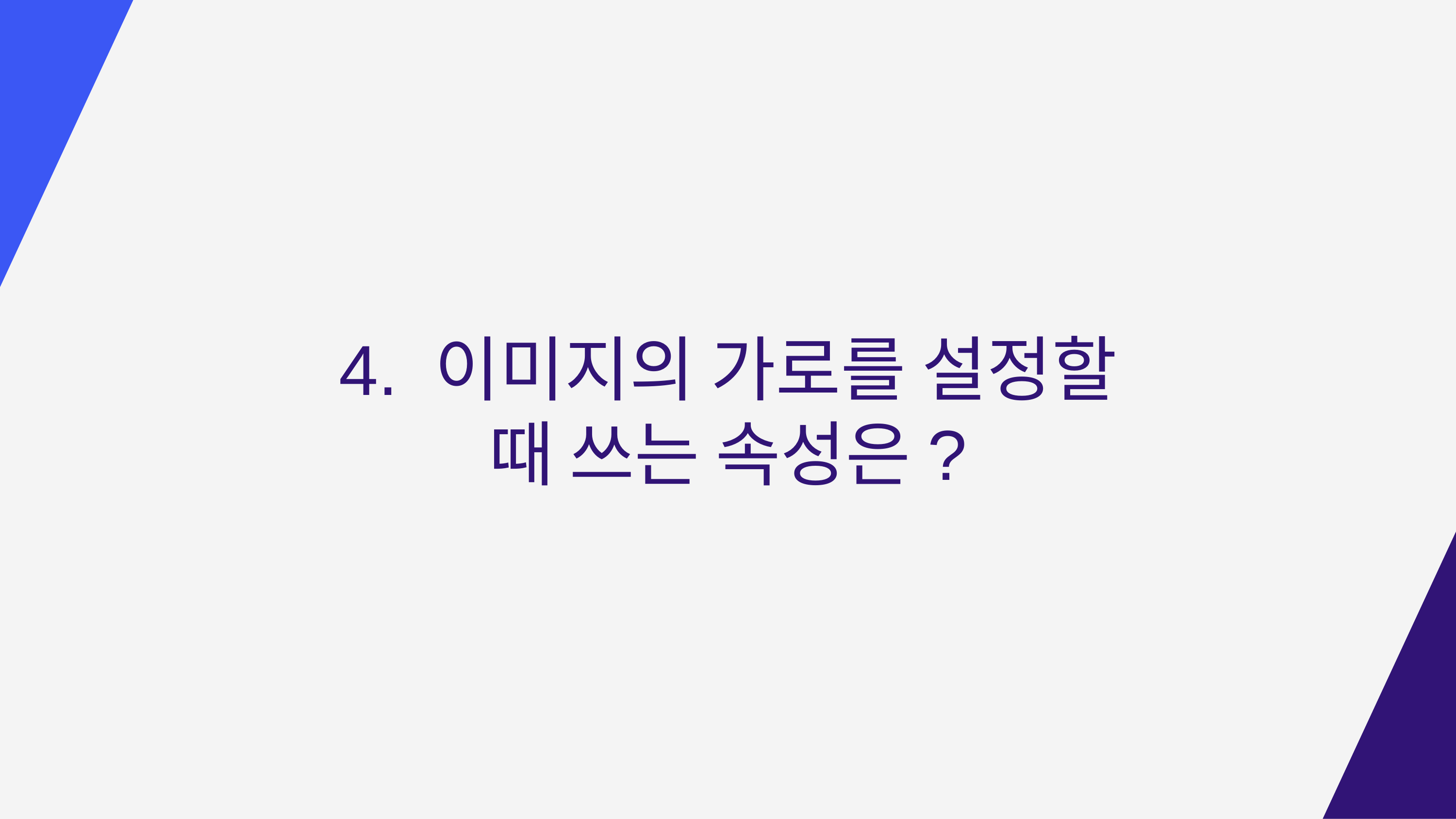

4. 이미지의 가로를 설정할 때 쓰는 속성은?